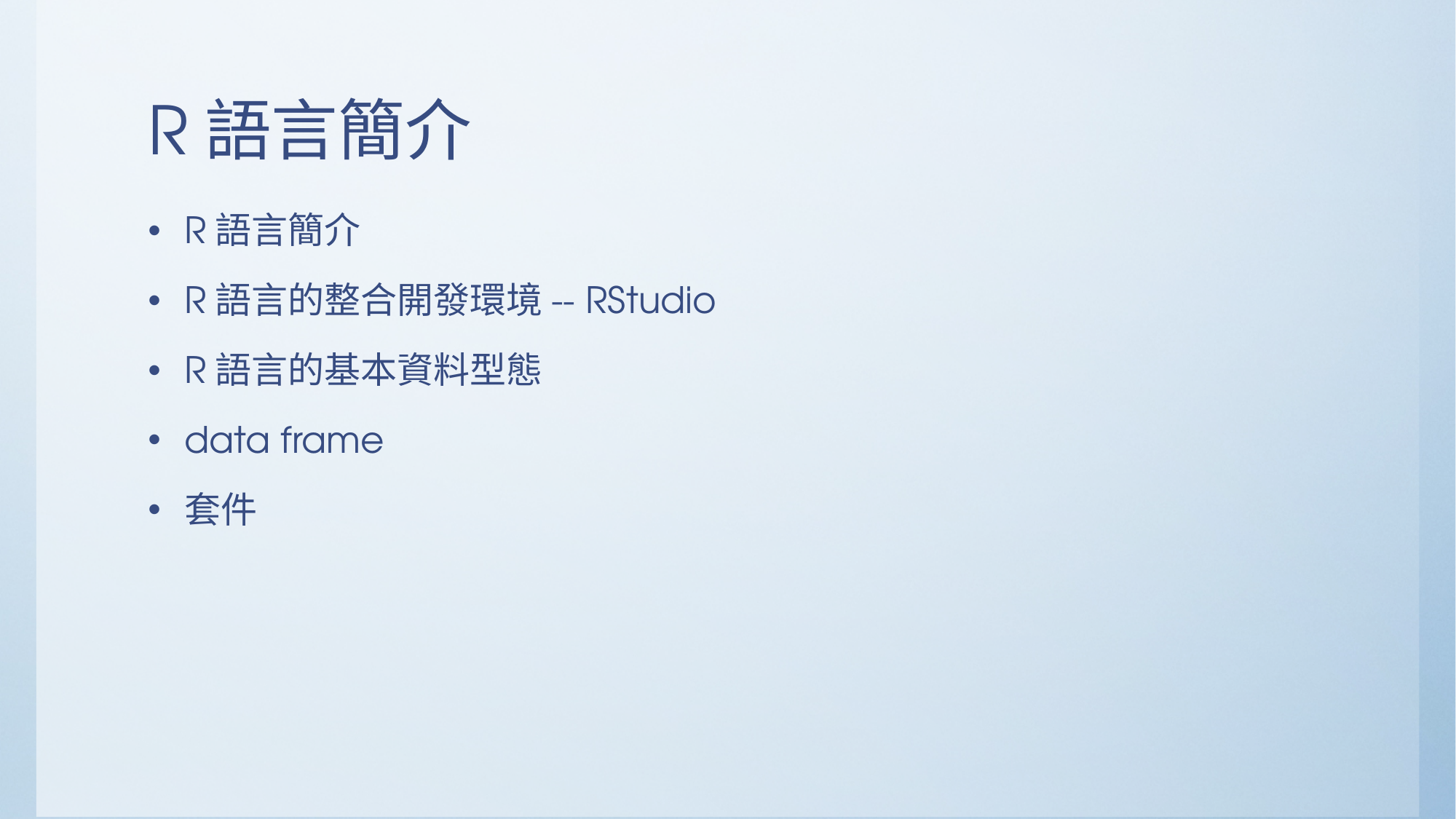

# R語言簡介
R語言簡介
R語言的整合開發環境-- RStudio
R語言的基本資料型態
data frame
套件